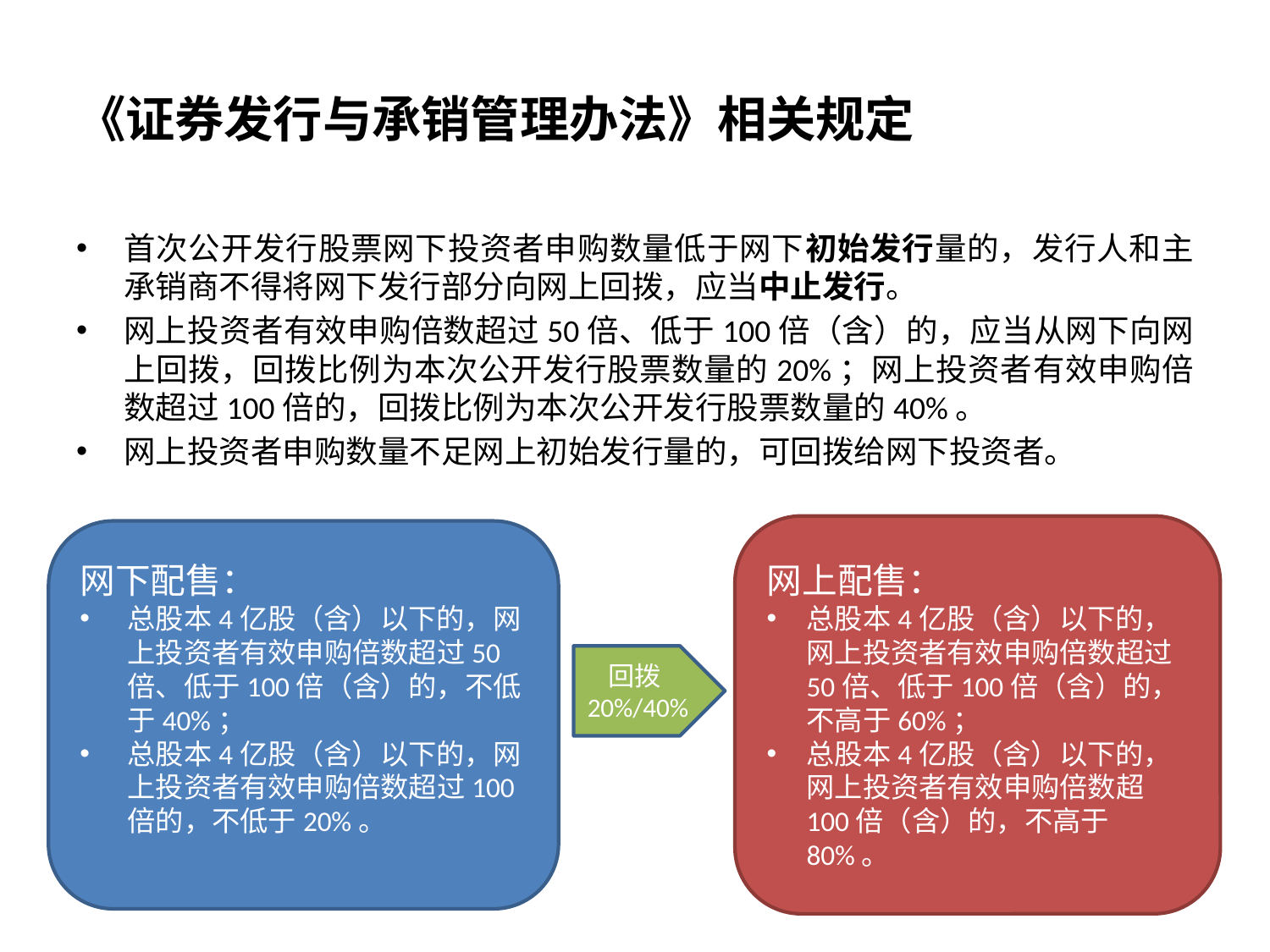

# 《证券发行与承销管理办法》相关规定
首次公开发行股票网下投资者申购数量低于网下初始发行量的，发行人和主承销商不得将网下发行部分向网上回拨，应当中止发行。
网上投资者有效申购倍数超过50倍、低于100倍（含）的，应当从网下向网上回拨，回拨比例为本次公开发行股票数量的20%；网上投资者有效申购倍数超过100倍的，回拨比例为本次公开发行股票数量的40%。
网上投资者申购数量不足网上初始发行量的，可回拨给网下投资者。

网上配售：
总股本4亿股（含）以下的，网上投资者有效申购倍数超过50倍、低于100倍（含）的，不高于60%；
总股本4亿股（含）以下的，网上投资者有效申购倍数超100倍（含）的，不高于80%。
网下配售：
总股本4亿股（含）以下的，网上投资者有效申购倍数超过50倍、低于100倍（含）的，不低于40%；
总股本4亿股（含）以下的，网上投资者有效申购倍数超过100倍的，不低于20%。

回拨20%/40%